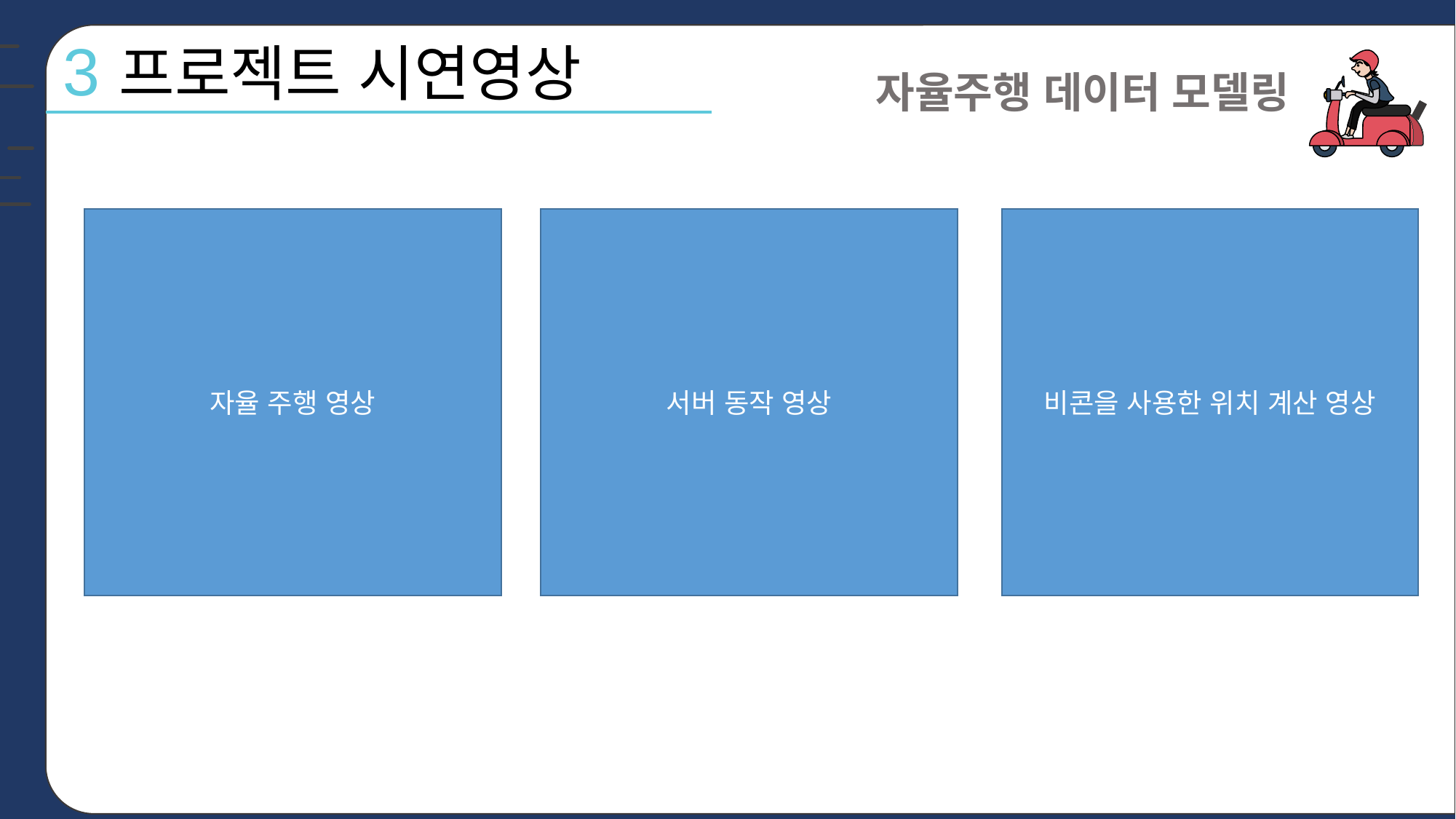

g
3  프로젝트 시연영상

자율주행 데이터 모델링
자율 주행 영상
서버 동작 영상
비콘을 사용한 위치 계산 영상